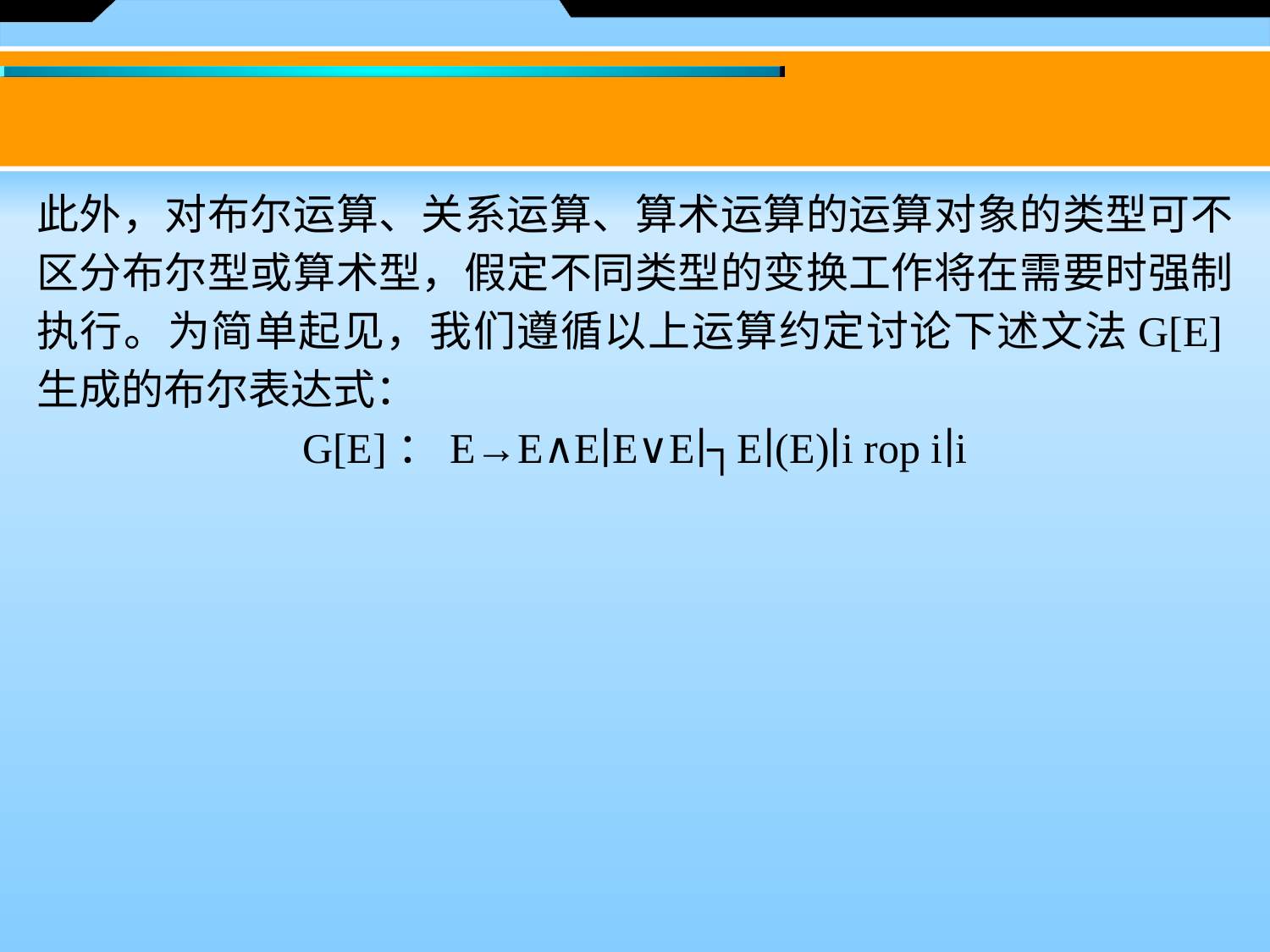

此外，对布尔运算、关系运算、算术运算的运算对象的类型可不区分布尔型或算术型，假定不同类型的变换工作将在需要时强制执行。为简单起见，我们遵循以上运算约定讨论下述文法G[E]生成的布尔表达式：
G[E]：E→E∧E∣E∨E∣┐E∣(E)∣i rop i∣i